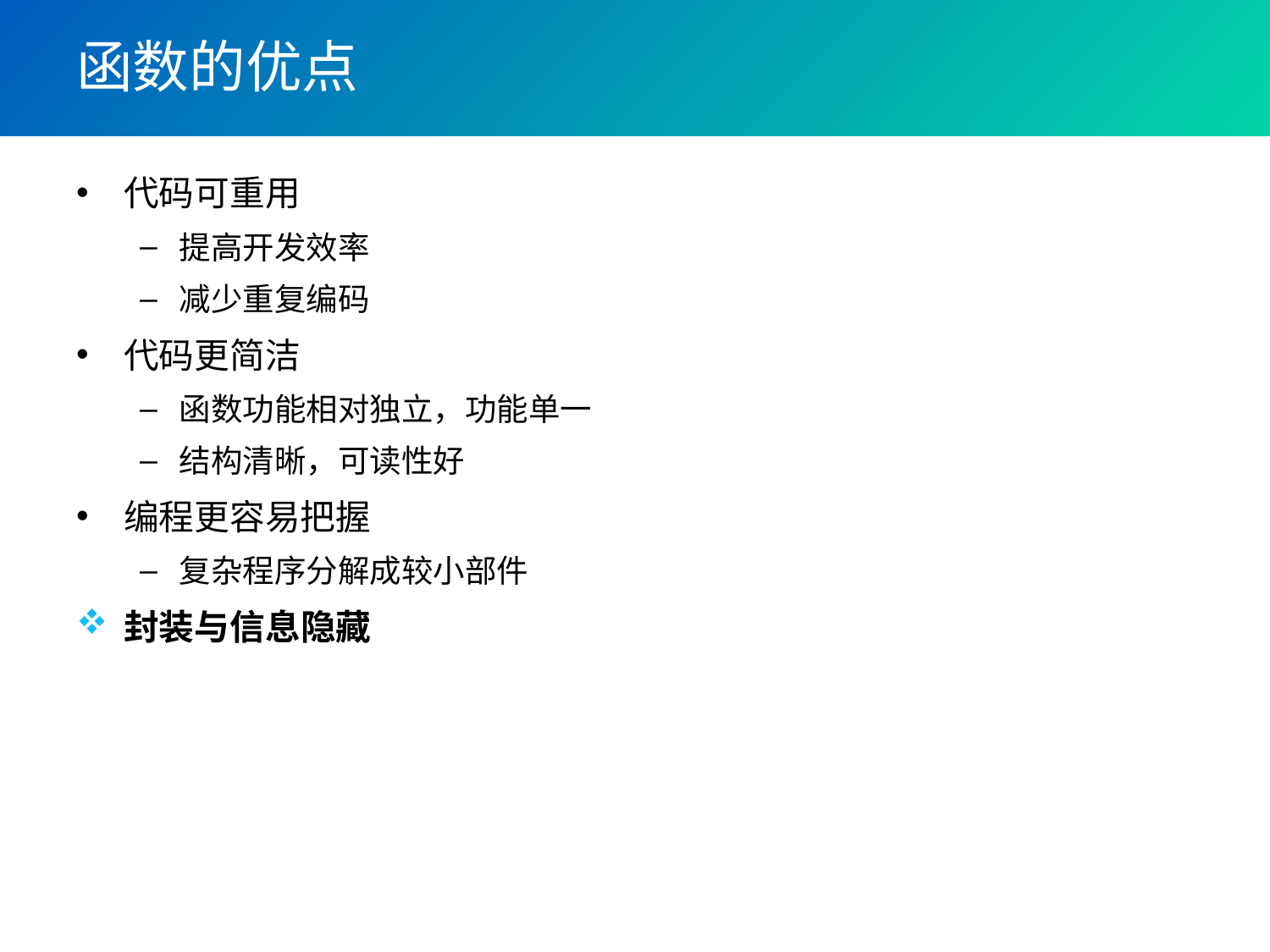

# 函数的优点
代码可重用
提高开发效率
减少重复编码
代码更简洁
函数功能相对独立，功能单一
结构清晰，可读性好
编程更容易把握
复杂程序分解成较小部件
封装与信息隐藏